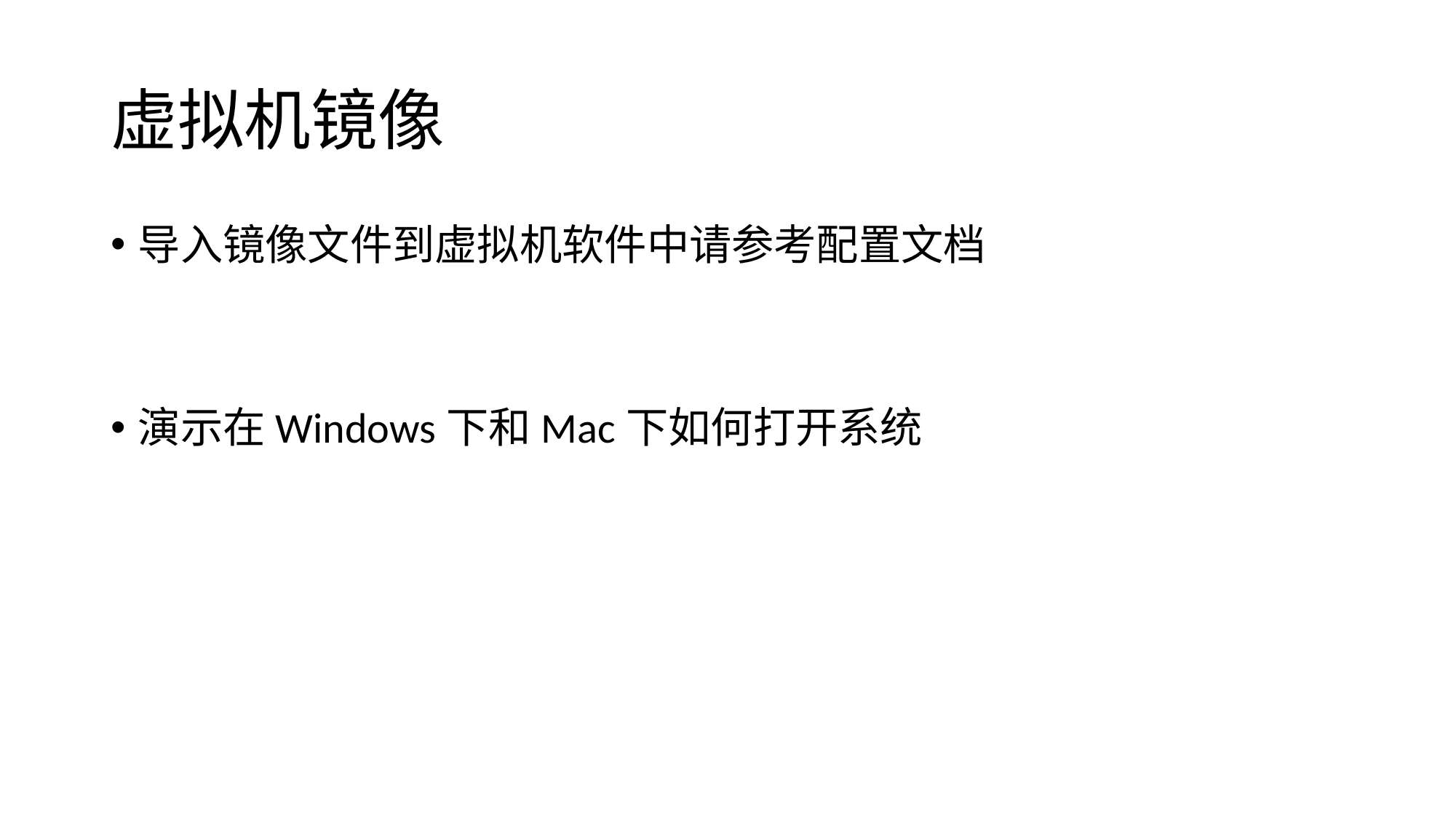

# 虚拟机镜像
导入镜像文件到虚拟机软件中请参考配置文档

演示在Windows下和Mac下如何打开系统